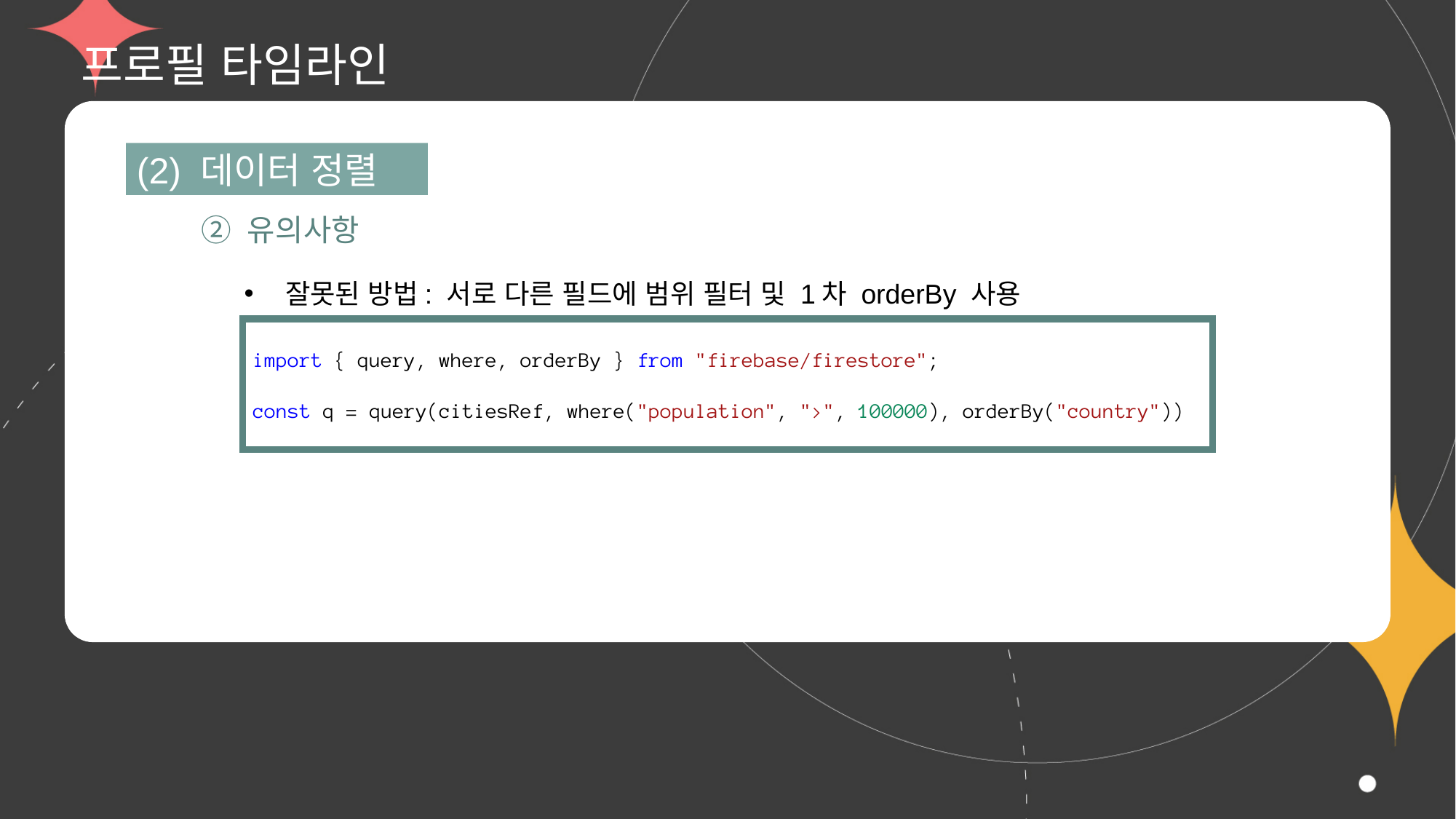

# 프로필 타임라인
(2) 데이터 정렬
② 유의사항
잘못된 방법: 서로 다른 필드에 범위 필터 및 1차 orderBy 사용
import { query, where, orderBy } from "firebase/firestore";
const q = query(citiesRef, where("population", ">", 100000), orderBy("country"))